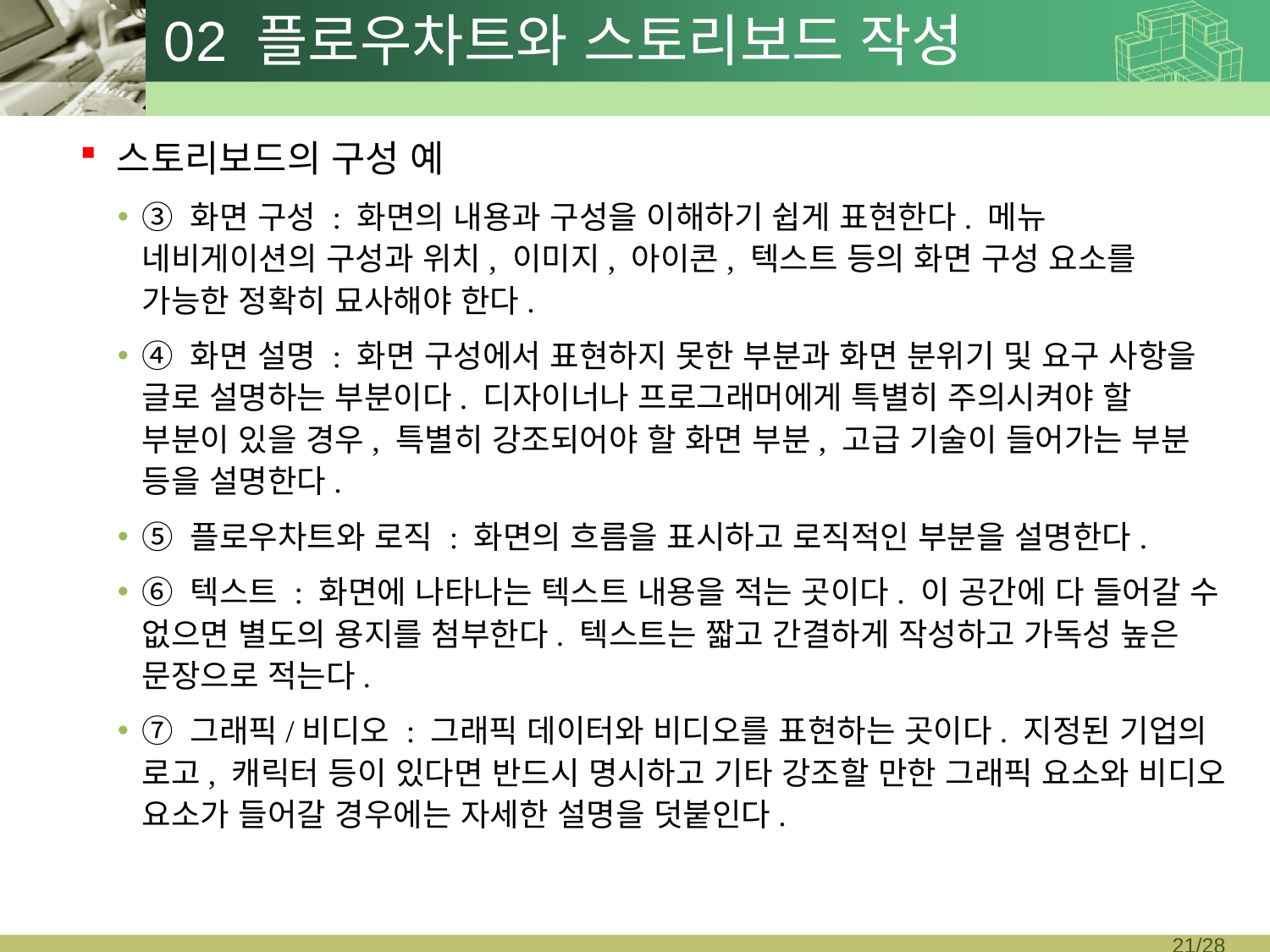

# 02 플로우차트와 스토리보드 작성
스토리보드의 구성 예
③ 화면 구성 : 화면의 내용과 구성을 이해하기 쉽게 표현한다. 메뉴 네비게이션의 구성과 위치, 이미지, 아이콘, 텍스트 등의 화면 구성 요소를 가능한 정확히 묘사해야 한다.
④ 화면 설명 : 화면 구성에서 표현하지 못한 부분과 화면 분위기 및 요구 사항을 글로 설명하는 부분이다. 디자이너나 프로그래머에게 특별히 주의시켜야 할 부분이 있을 경우, 특별히 강조되어야 할 화면 부분, 고급 기술이 들어가는 부분 등을 설명한다.
⑤ 플로우차트와 로직 : 화면의 흐름을 표시하고 로직적인 부분을 설명한다.
⑥ 텍스트 : 화면에 나타나는 텍스트 내용을 적는 곳이다. 이 공간에 다 들어갈 수 없으면 별도의 용지를 첨부한다. 텍스트는 짧고 간결하게 작성하고 가독성 높은 문장으로 적는다.
⑦ 그래픽/비디오 : 그래픽 데이터와 비디오를 표현하는 곳이다. 지정된 기업의 로고, 캐릭터 등이 있다면 반드시 명시하고 기타 강조할 만한 그래픽 요소와 비디오 요소가 들어갈 경우에는 자세한 설명을 덧붙인다.